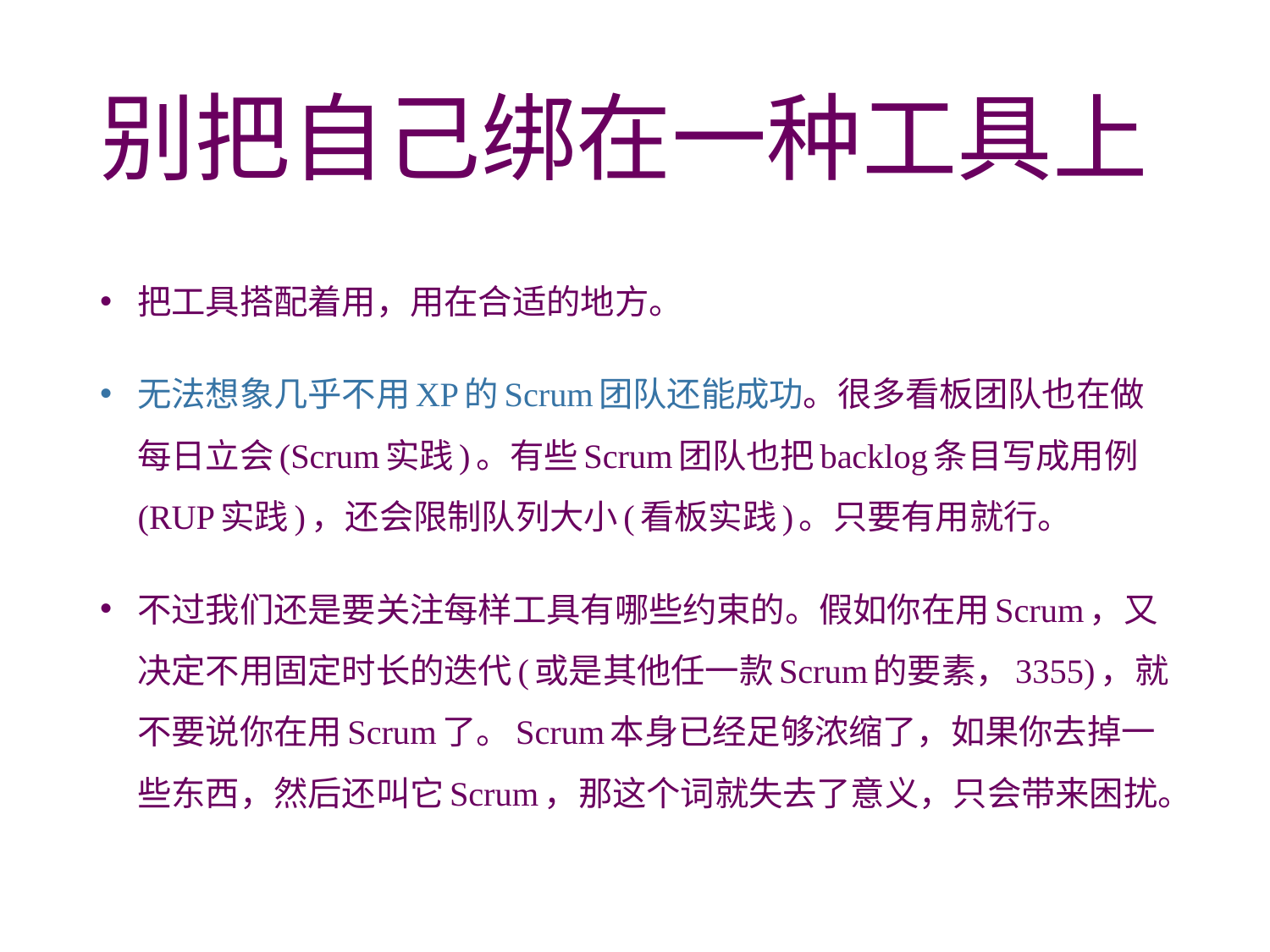

# 别把自己绑在一种工具上
把工具搭配着用，用在合适的地方。
无法想象几乎不用XP的Scrum团队还能成功。很多看板团队也在做每日立会(Scrum实践)。有些Scrum团队也把backlog条目写成用例(RUP实践)，还会限制队列大小(看板实践)。只要有用就行。
不过我们还是要关注每样工具有哪些约束的。假如你在用Scrum，又决定不用固定时长的迭代(或是其他任一款Scrum的要素，3355)，就不要说你在用Scrum了。Scrum本身已经足够浓缩了，如果你去掉一些东西，然后还叫它Scrum，那这个词就失去了意义，只会带来困扰。